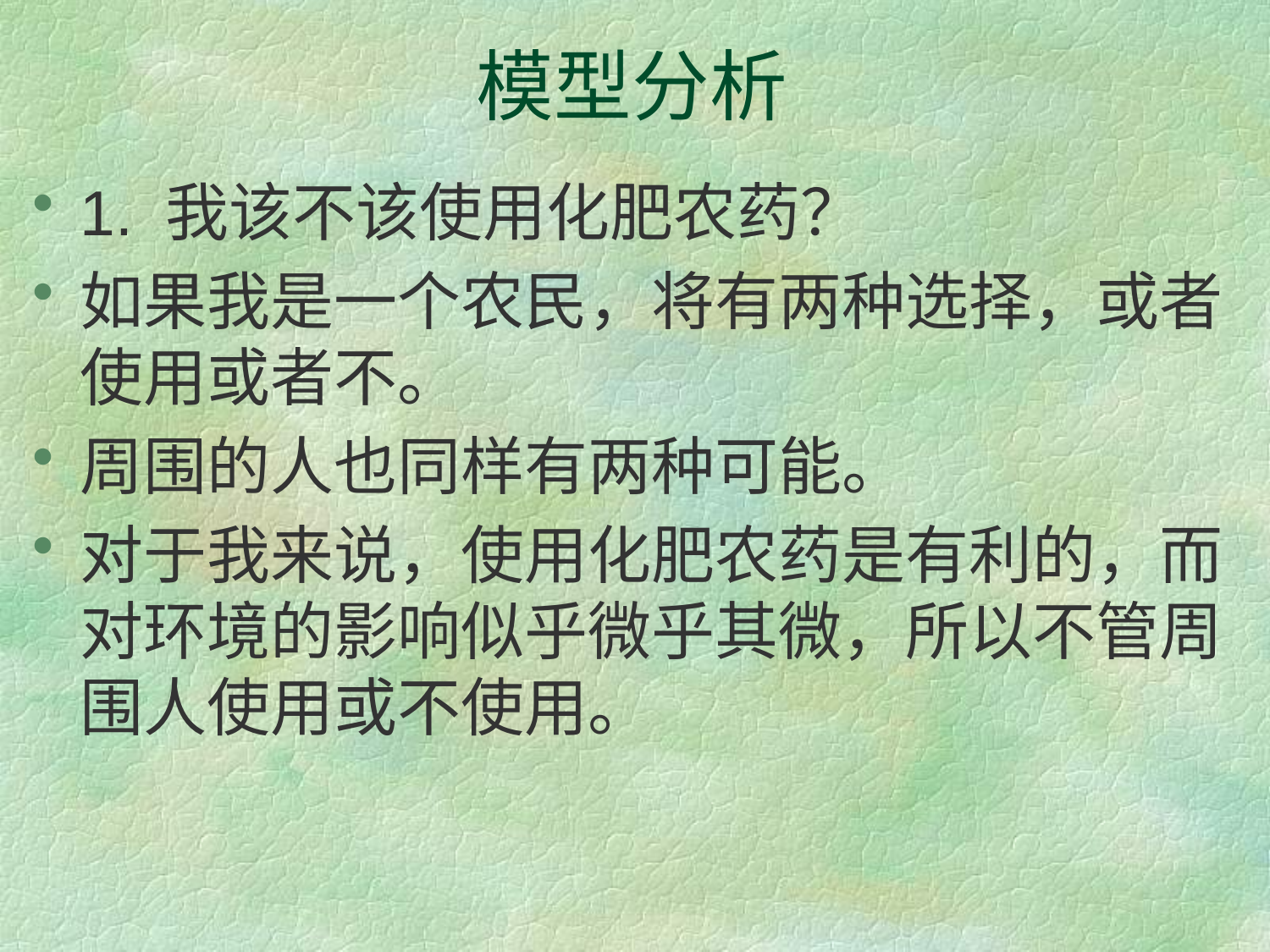

# 模型分析
1. 我该不该使用化肥农药？
如果我是一个农民，将有两种选择，或者使用或者不。
周围的人也同样有两种可能。
对于我来说，使用化肥农药是有利的，而对环境的影响似乎微乎其微，所以不管周围人使用或不使用。